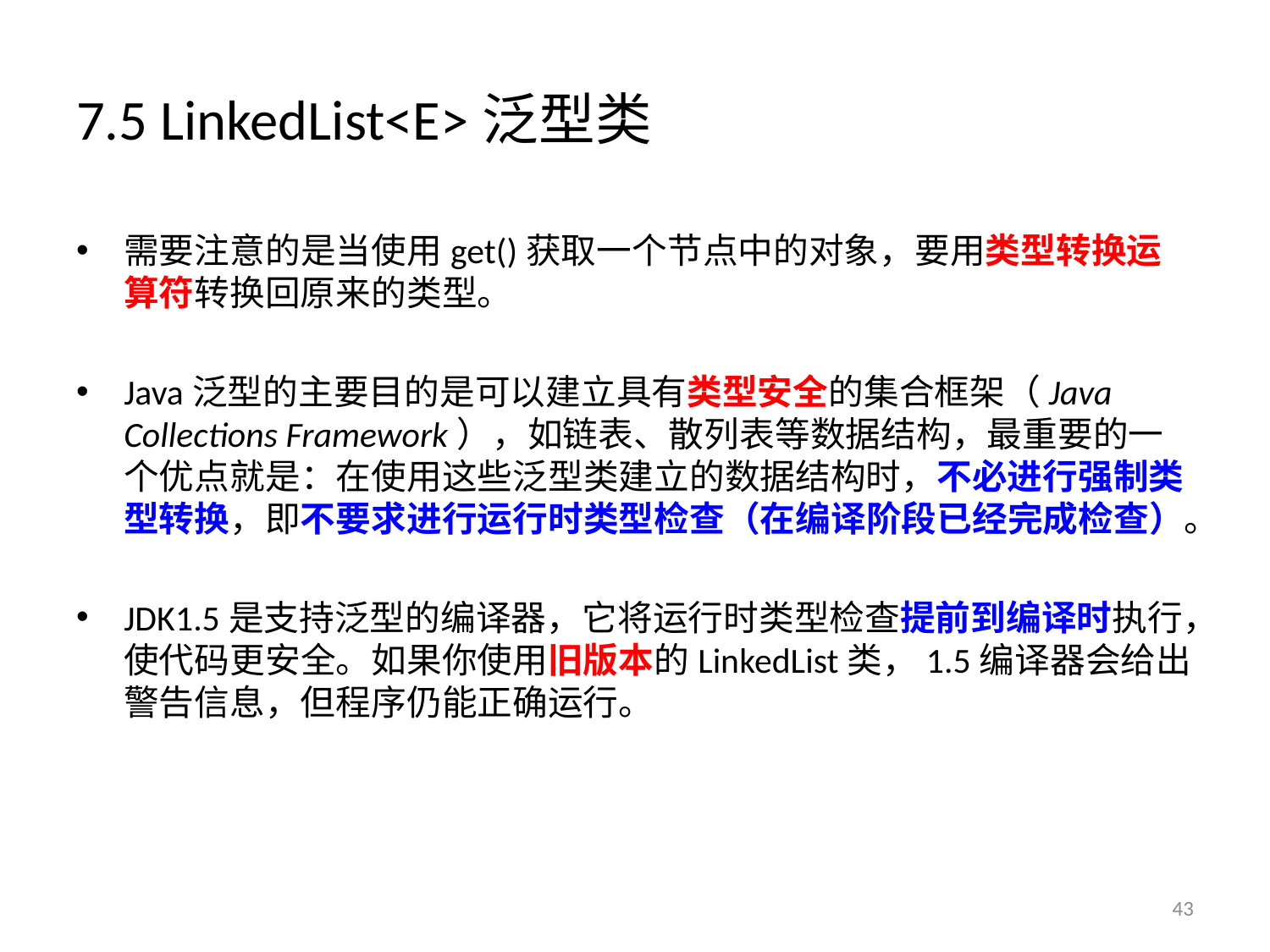

# 7.5 LinkedList<E>泛型类
需要注意的是当使用get()获取一个节点中的对象，要用类型转换运算符转换回原来的类型。

Java泛型的主要目的是可以建立具有类型安全的集合框架（Java Collections Framework），如链表、散列表等数据结构，最重要的一个优点就是：在使用这些泛型类建立的数据结构时，不必进行强制类型转换，即不要求进行运行时类型检查（在编译阶段已经完成检查）。

JDK1.5是支持泛型的编译器，它将运行时类型检查提前到编译时执行，使代码更安全。如果你使用旧版本的LinkedList类，1.5编译器会给出警告信息，但程序仍能正确运行。
43